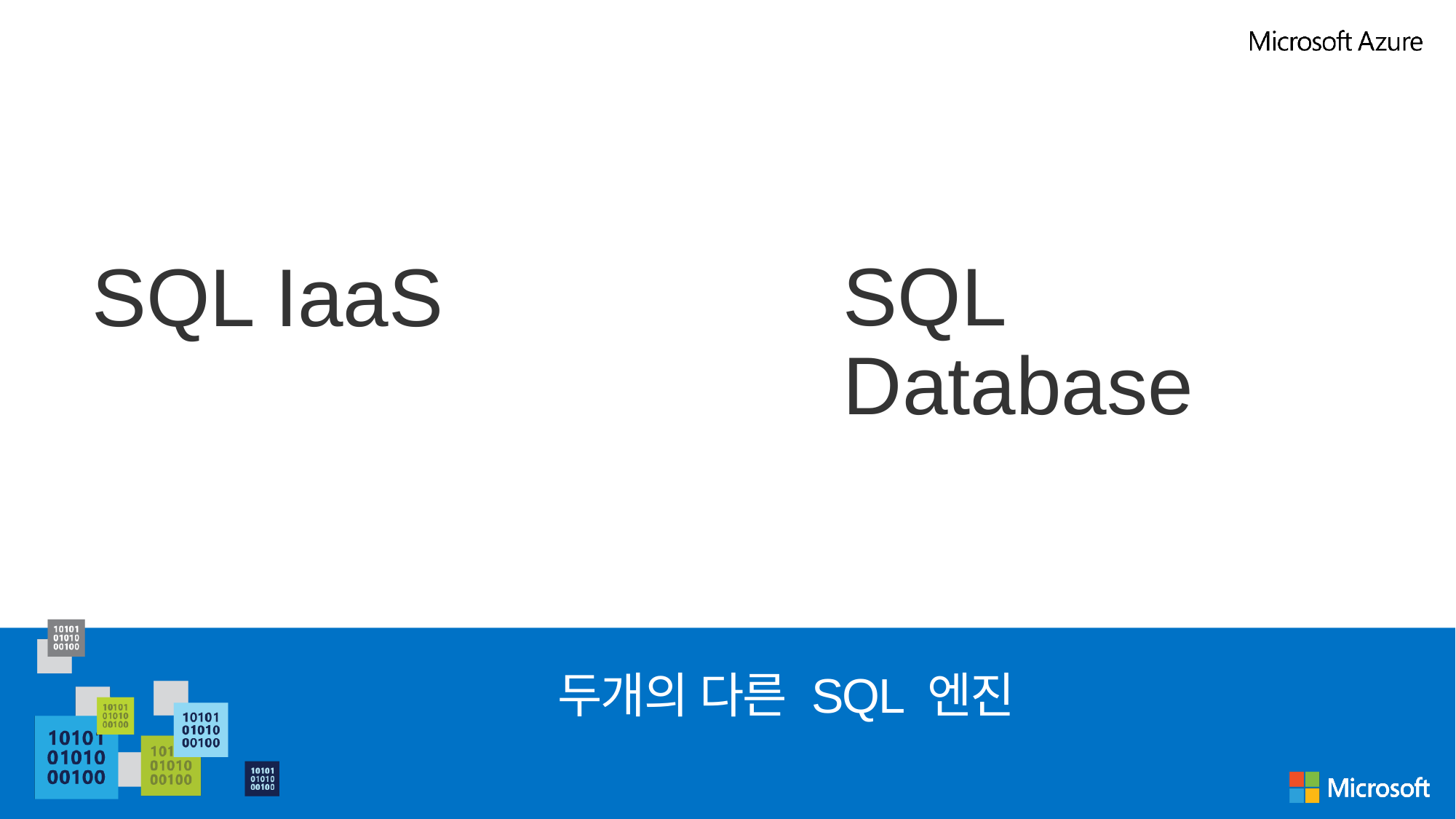

SQL IaaS
SQL Database
# 두개의 다른 SQL 엔진